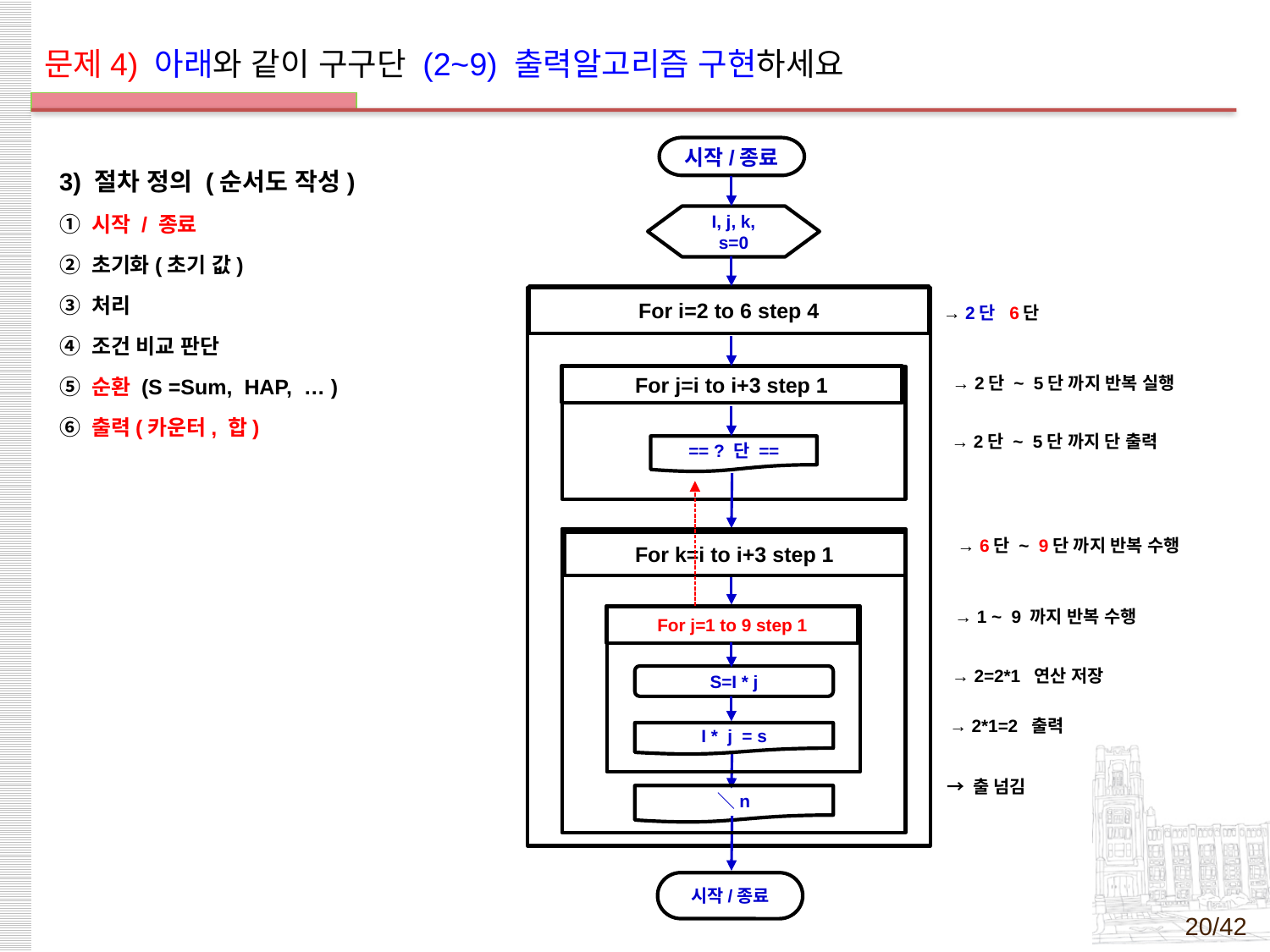

# 문제4) 아래와 같이 구구단 (2~9) 출력알고리즘 구현하세요
시작/종료
3) 절차 정의 (순서도 작성)
① 시작 / 종료
② 초기화(초기 값)
③ 처리
④ 조건 비교 판단
⑤ 순환 (S =Sum,  HAP,  … )
⑥ 출력(카운터, 합)
I, j, k, s=0
For i=2 to 6 step 4

→ 2단  6단
For j=i to i+3 step 1

→ 2단 ~  5단 까지 반복 실행
→ 2단 ~  5단 까지 단 출력
== ? 단 ==
→ 6단 ~  9단 까지 반복 수행

For k=i to i+3 step 1
→ 1 ~  9 까지 반복 수행
For j=1 to 9 step 1

→ 2=2*1  연산 저장
S=I * j
→ 2*1=2  출력
I *  j  = s
→ 출 넘김
＼n
시작/종료